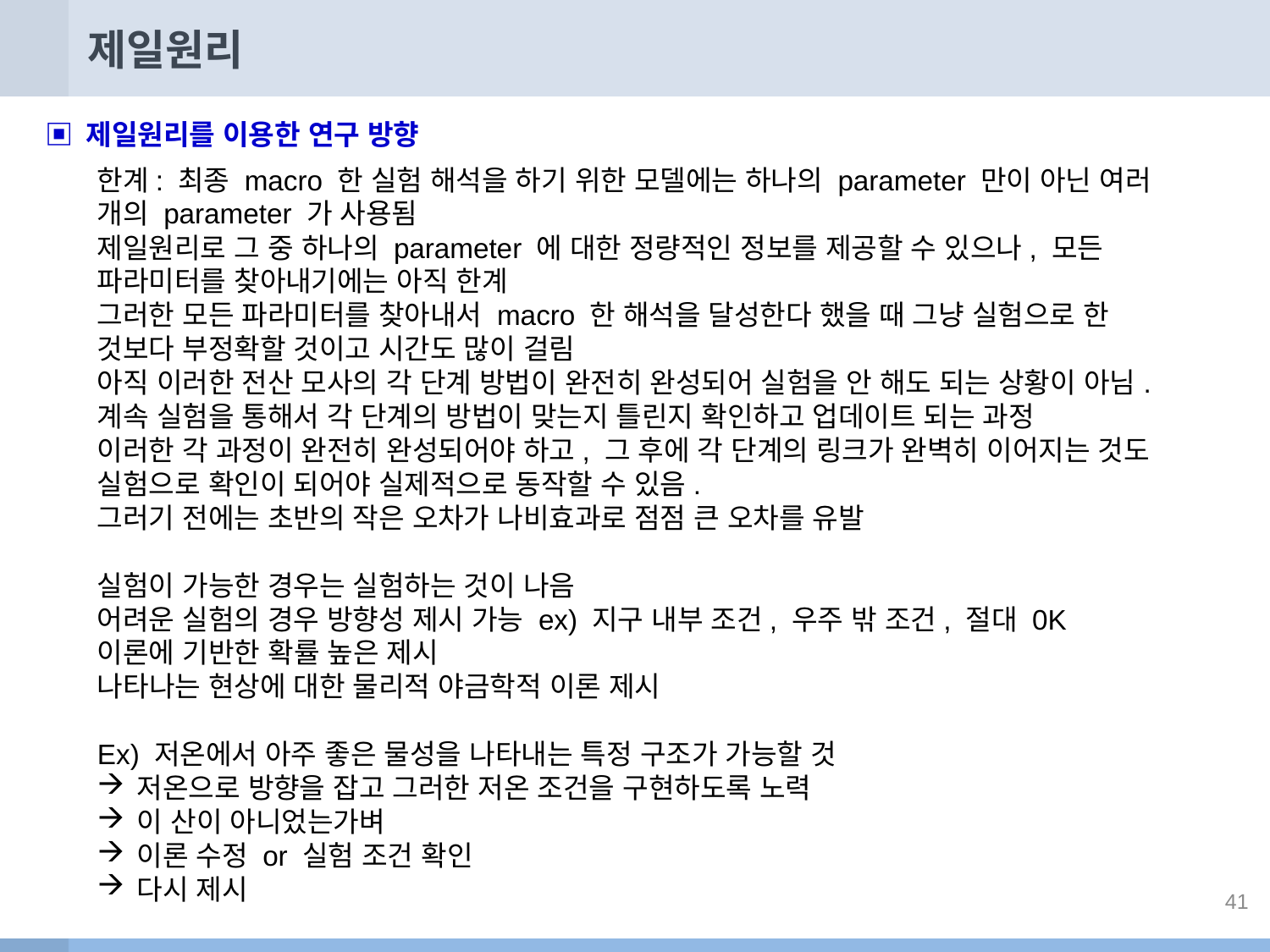

# 제일원리
▣ 제일원리를 이용한 연구 방향
한계: 최종 macro 한 실험 해석을 하기 위한 모델에는 하나의 parameter 만이 아닌 여러 개의 parameter 가 사용됨
제일원리로 그 중 하나의 parameter 에 대한 정량적인 정보를 제공할 수 있으나, 모든 파라미터를 찾아내기에는 아직 한계
그러한 모든 파라미터를 찾아내서 macro 한 해석을 달성한다 했을 때 그냥 실험으로 한 것보다 부정확할 것이고 시간도 많이 걸림
아직 이러한 전산 모사의 각 단계 방법이 완전히 완성되어 실험을 안 해도 되는 상황이 아님.
계속 실험을 통해서 각 단계의 방법이 맞는지 틀린지 확인하고 업데이트 되는 과정
이러한 각 과정이 완전히 완성되어야 하고, 그 후에 각 단계의 링크가 완벽히 이어지는 것도 실험으로 확인이 되어야 실제적으로 동작할 수 있음.
그러기 전에는 초반의 작은 오차가 나비효과로 점점 큰 오차를 유발

실험이 가능한 경우는 실험하는 것이 나음
어려운 실험의 경우 방향성 제시 가능 ex) 지구 내부 조건, 우주 밖 조건, 절대 0K
이론에 기반한 확률 높은 제시
나타나는 현상에 대한 물리적 야금학적 이론 제시

Ex) 저온에서 아주 좋은 물성을 나타내는 특정 구조가 가능할 것
저온으로 방향을 잡고 그러한 저온 조건을 구현하도록 노력
이 산이 아니었는가벼
이론 수정 or 실험 조건 확인
다시 제시
41